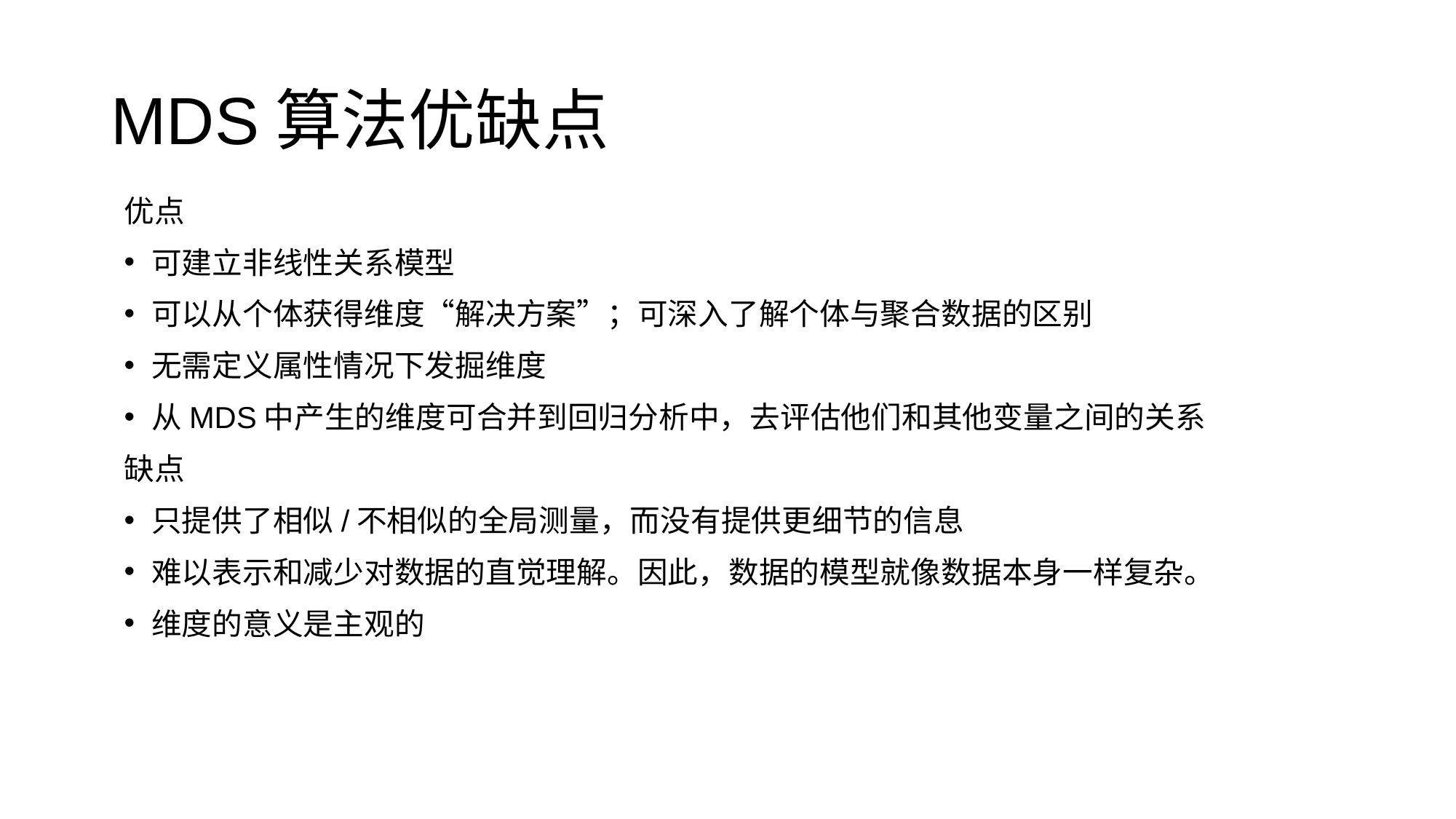

# MDS算法优缺点
优点
可建立非线性关系模型
可以从个体获得维度“解决方案”；可深入了解个体与聚合数据的区别
无需定义属性情况下发掘维度
从MDS中产生的维度可合并到回归分析中，去评估他们和其他变量之间的关系
缺点
只提供了相似/不相似的全局测量，而没有提供更细节的信息
难以表示和减少对数据的直觉理解。因此，数据的模型就像数据本身一样复杂。
维度的意义是主观的